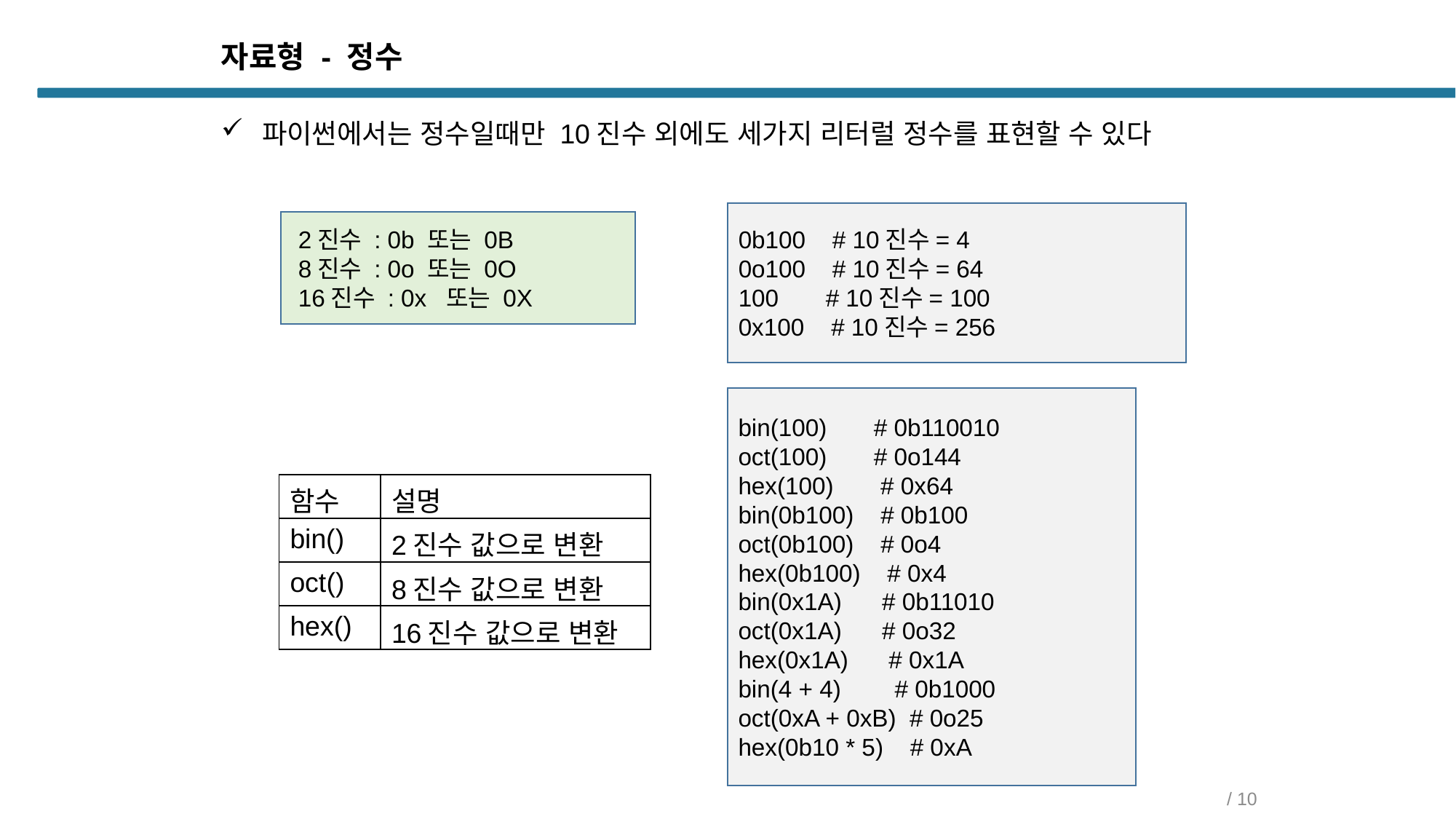

자료형 - 정수
파이썬에서는 정수일때만 10진수 외에도 세가지 리터럴 정수를 표현할 수 있다
0b100    # 10진수= 4
0o100    # 10진수= 64
100       # 10진수= 100
0x100    # 10진수= 256
 2진수 : 0b 또는 0B
 8진수 : 0o 또는 0O
 16진수 : 0x  또는 0X
bin(100)       # 0b110010
oct(100)       # 0o144
hex(100)       # 0x64
bin(0b100)    # 0b100
oct(0b100)    # 0o4
hex(0b100)    # 0x4
bin(0x1A)      # 0b11010
oct(0x1A)      # 0o32
hex(0x1A)      # 0x1A
bin(4 + 4)        # 0b1000
oct(0xA + 0xB)  # 0o25
hex(0b10 * 5)    # 0xA
| 함수 | 설명 |
| --- | --- |
| bin() | 2진수 값으로 변환 |
| oct() | 8진수 값으로 변환 |
| hex() | 16진수 값으로 변환 |
/ 10